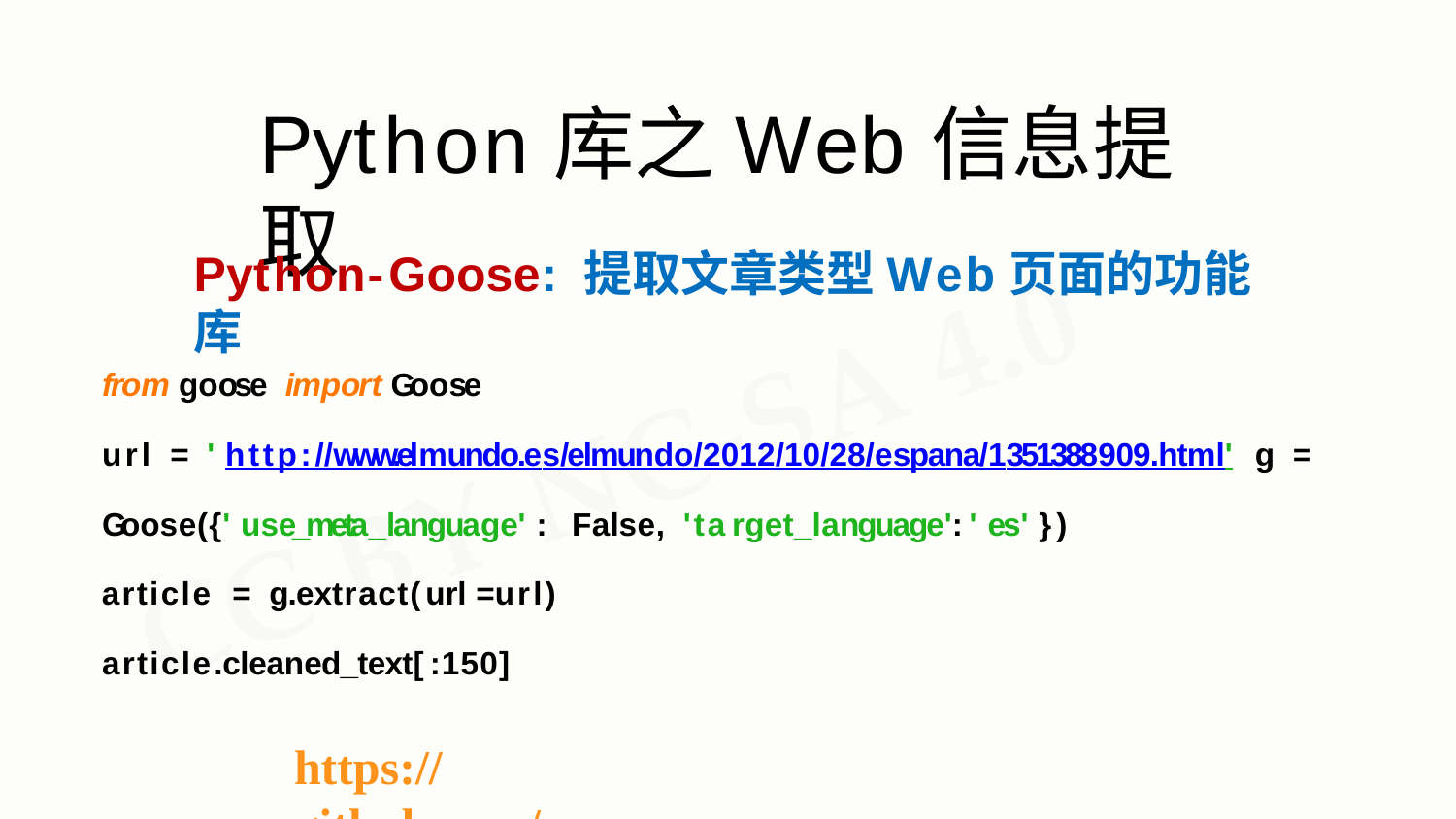

# Python库之Web信息提取
Python-Goose: 提取文章类型Web页面的功能库

from goose  import Goose
url  =  'http://www.elmundo.es/elmundo/2012/10/28/espana/1351388909.html' g  =  Goose({'use_meta_language':  False,  'target_language':'es'})
article  =  g.extract(url=url) article.cleaned_text[:150]

https://github.com/grangier/python-goose